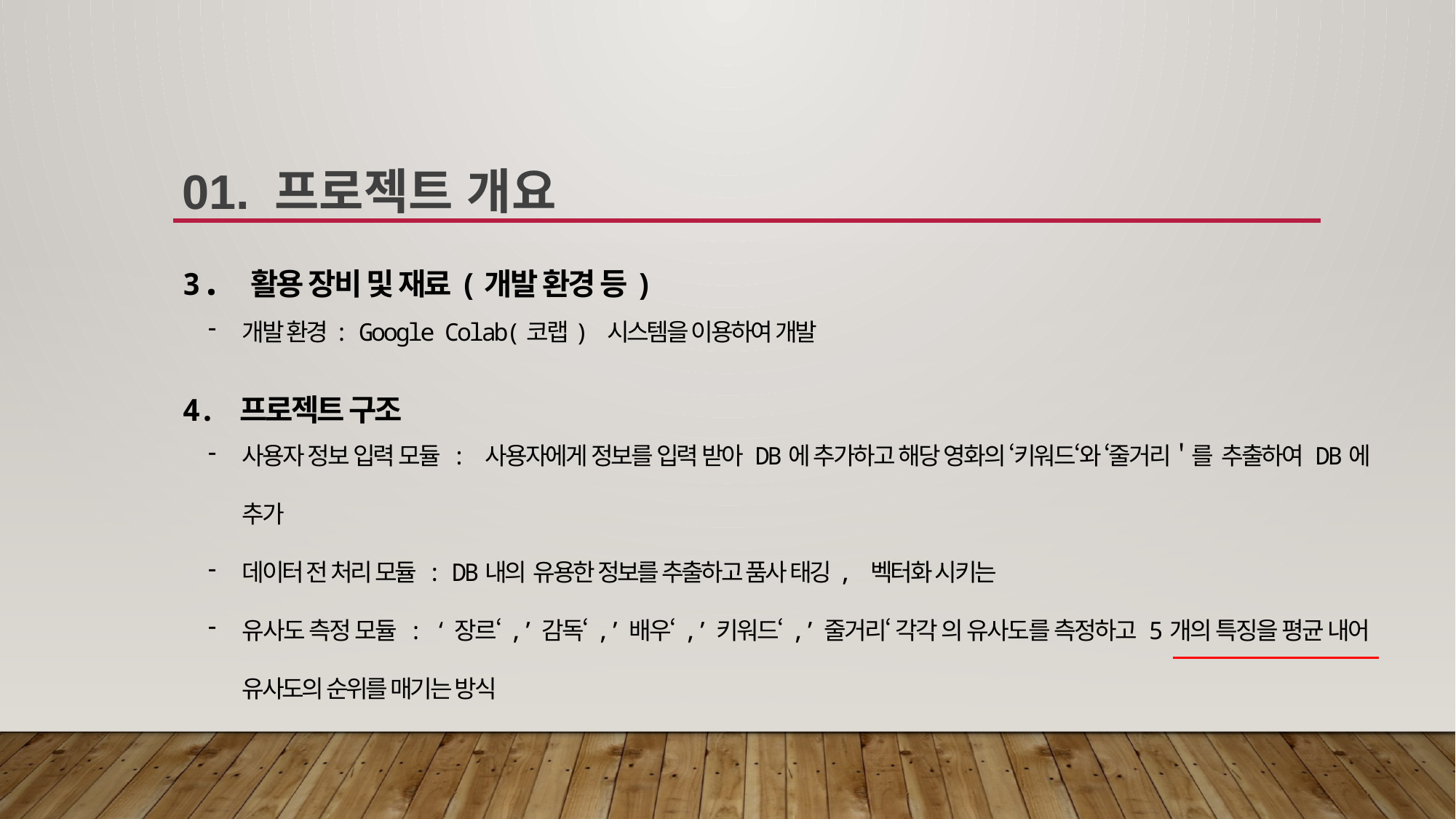

01. 프로젝트 개요
3. 활용 장비 및 재료(개발 환경 등)

개발 환경: Google Colab(코랩) 시스템을 이용하여 개발

사용자 정보 입력 모듈 : 사용자에게 정보를 입력 받아 DB에 추가하고 해당 영화의 ‘키워드‘와 ‘줄거리＇를  추출하여 DB에 추가
데이터 전 처리 모듈 : DB내의  유용한 정보를 추출하고 품사 태깅, 벡터화 시키는
유사도 측정 모듈 : ‘장르‘,’감독‘,’배우‘,’키워드‘,’줄거리‘ 각각 의 유사도를 측정하고 5개의 특징을 평균 내어 유사도의 순위를 매기는 방식
4. 프로젝트 구조